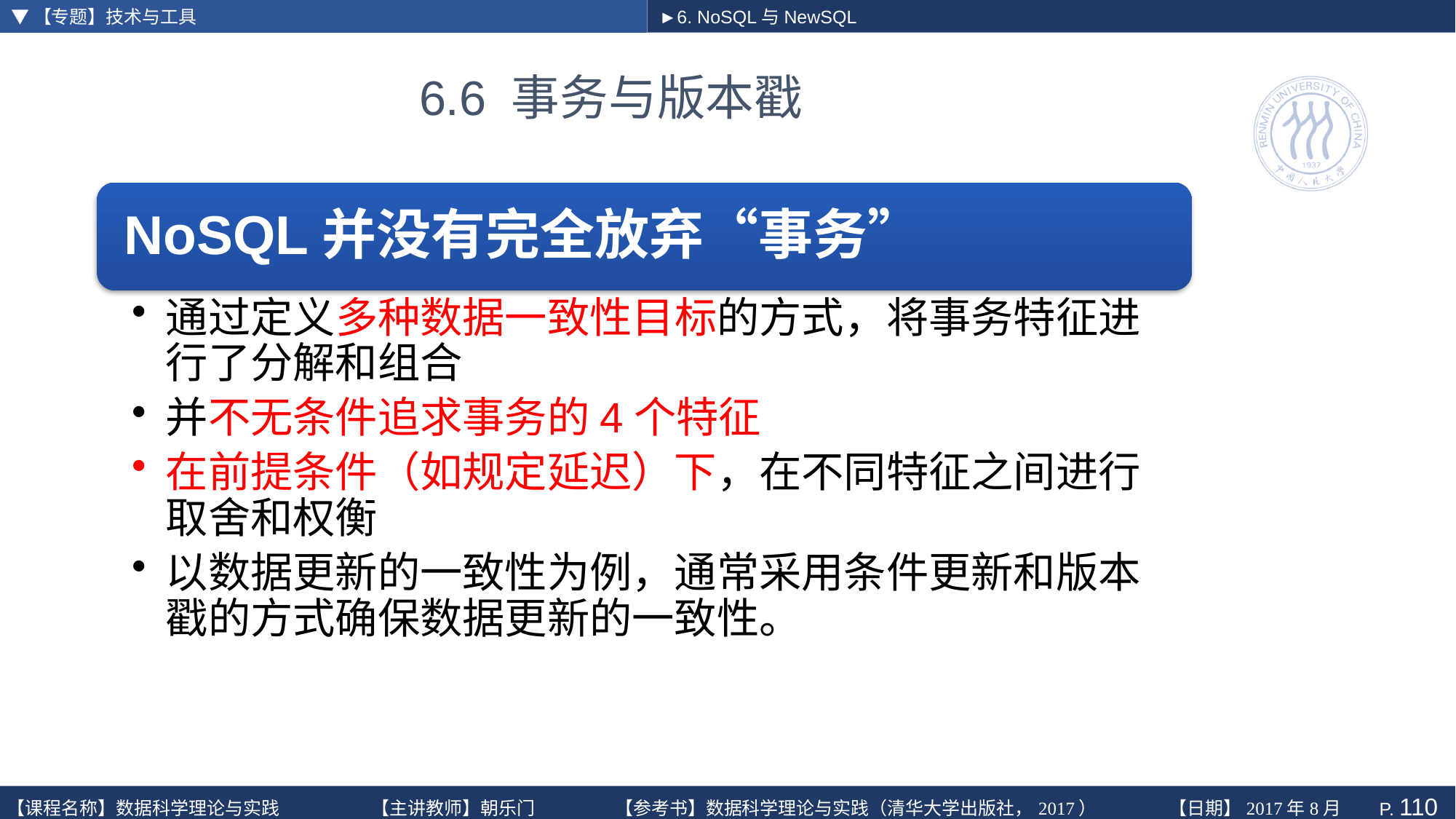

▼【专题】技术与工具
►6. NoSQL与NewSQL
# 6.6 事务与版本戳
NoSQL并没有完全放弃“事务”
通过定义多种数据一致性目标的方式，将事务特征进行了分解和组合
并不无条件追求事务的4个特征
在前提条件（如规定延迟）下，在不同特征之间进行取舍和权衡
以数据更新的一致性为例，通常采用条件更新和版本戳的方式确保数据更新的一致性。